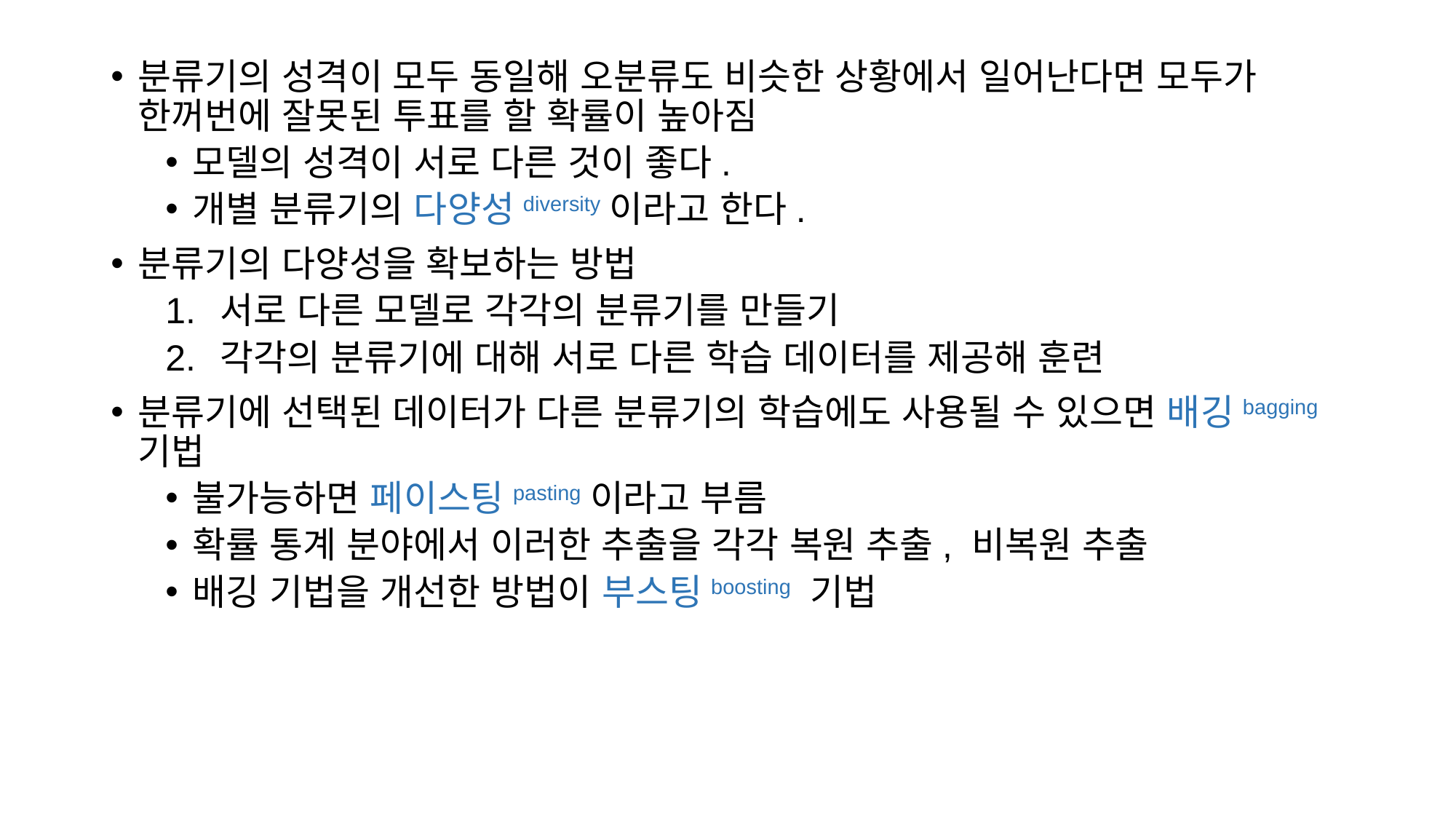

분류기의 성격이 모두 동일해 오분류도 비슷한 상황에서 일어난다면 모두가 한꺼번에 잘못된 투표를 할 확률이 높아짐
모델의 성격이 서로 다른 것이 좋다.
개별 분류기의 다양성diversity이라고 한다.
분류기의 다양성을 확보하는 방법
서로 다른 모델로 각각의 분류기를 만들기
각각의 분류기에 대해 서로 다른 학습 데이터를 제공해 훈련
분류기에 선택된 데이터가 다른 분류기의 학습에도 사용될 수 있으면 배깅bagging 기법
불가능하면 페이스팅pasting이라고 부름
확률 통계 분야에서 이러한 추출을 각각 복원 추출, 비복원 추출
배깅 기법을 개선한 방법이 부스팅boosting 기법